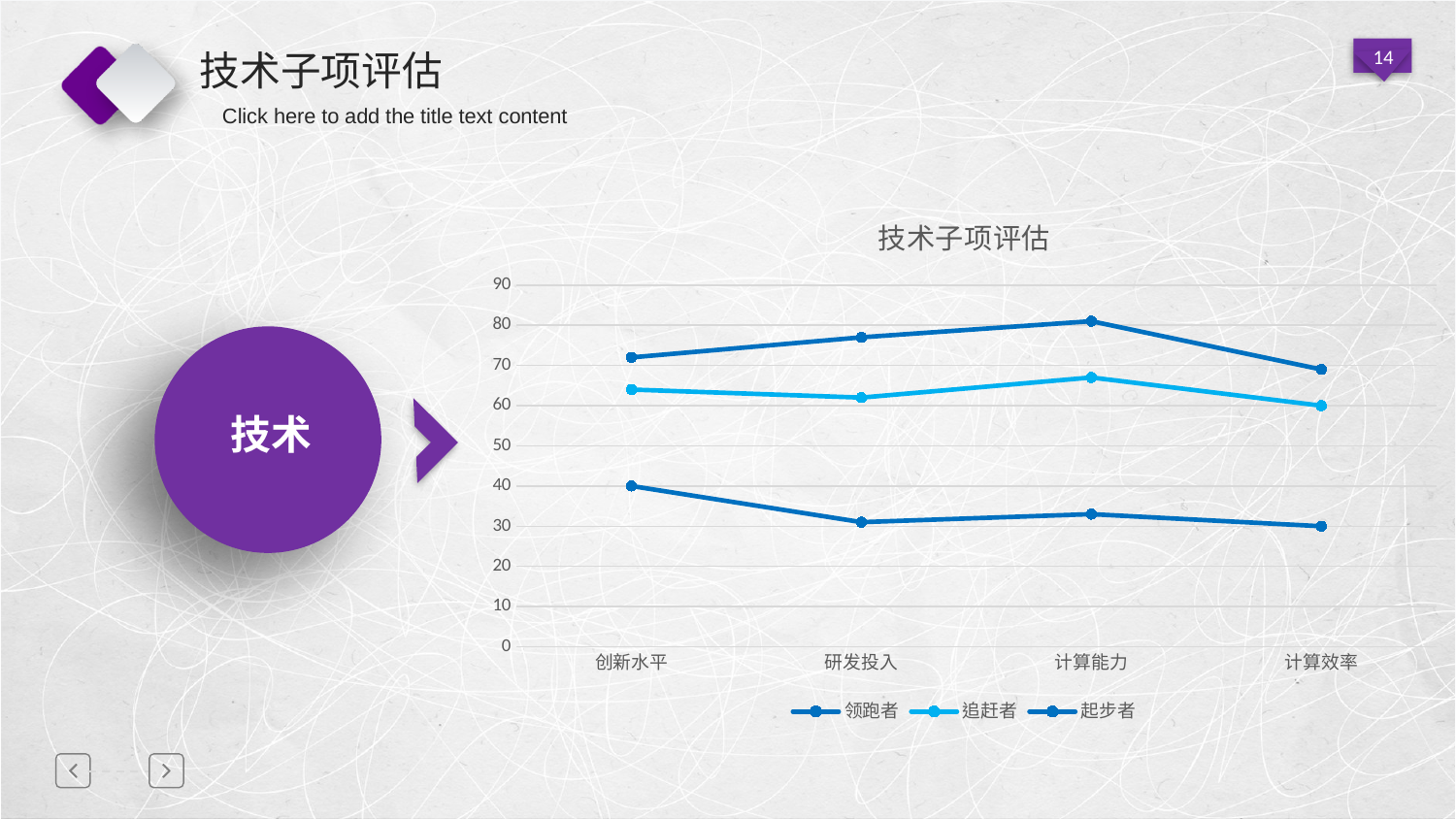

# 技术子项评估

### Chart: 技术子项评估

| Category |  |  |  |
|---|---|---|---|
| 创新水平 | 72.0 | 64.0 | 40.0 |
| 研发投入 | 77.0 | 62.0 | 31.0 |
| 计算能力 | 81.0 | 67.0 | 33.0 |
| 计算效率 | 69.0 | 60.0 | 30.0 |

规技术
延迟符